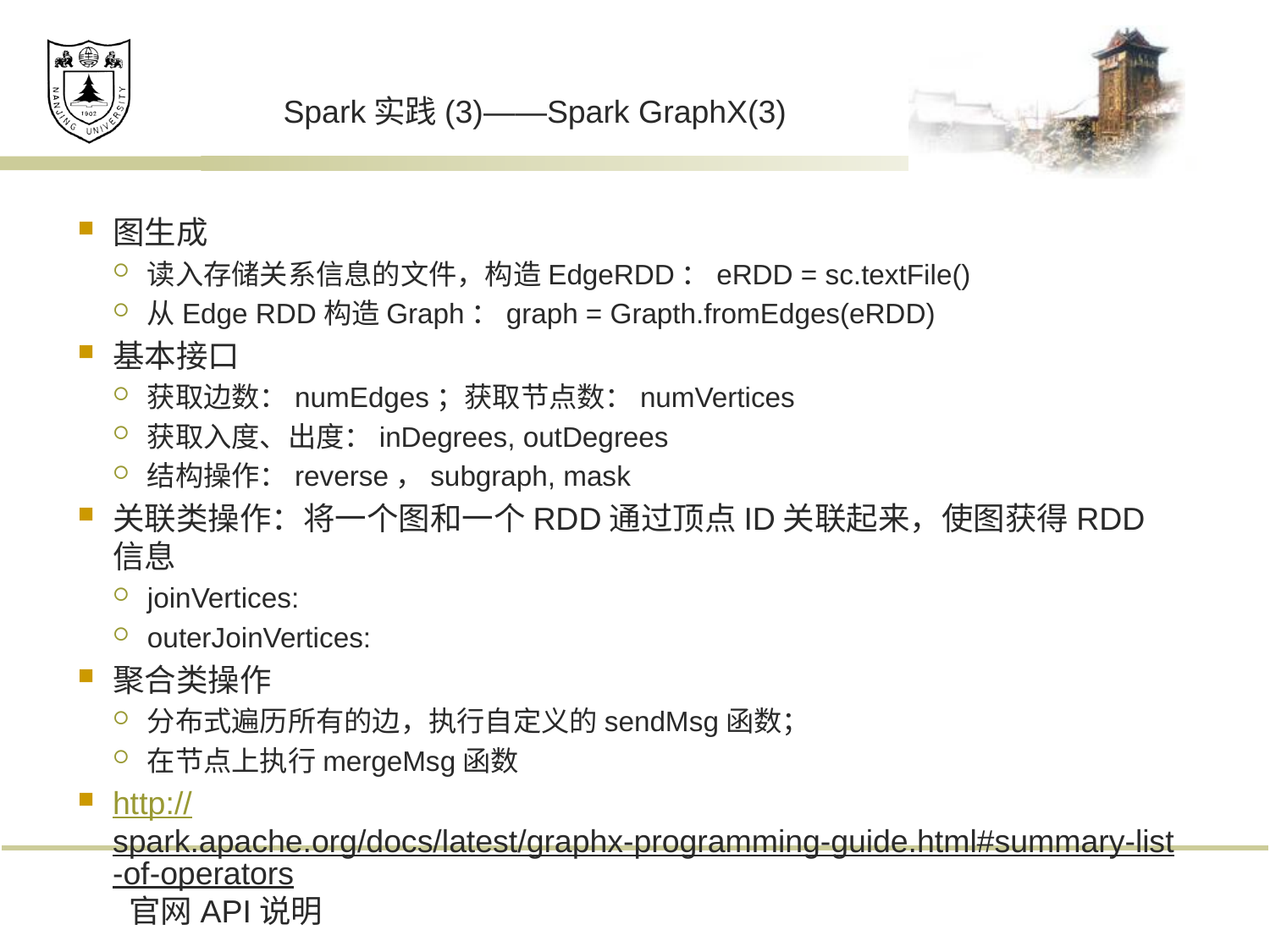

# Spark实践(3)——Spark GraphX(3)
图生成
读入存储关系信息的文件，构造EdgeRDD：eRDD = sc.textFile()
从Edge RDD构造Graph：graph = Grapth.fromEdges(eRDD)
基本接口
获取边数：numEdges；获取节点数：numVertices
获取入度、出度：inDegrees, outDegrees
结构操作：reverse，subgraph, mask
关联类操作：将一个图和一个RDD通过顶点ID关联起来，使图获得RDD信息
joinVertices:
outerJoinVertices:
聚合类操作
分布式遍历所有的边，执行自定义的sendMsg函数；
在节点上执行mergeMsg函数
http://spark.apache.org/docs/latest/graphx-programming-guide.html#summary-list-of-operators 官网API说明